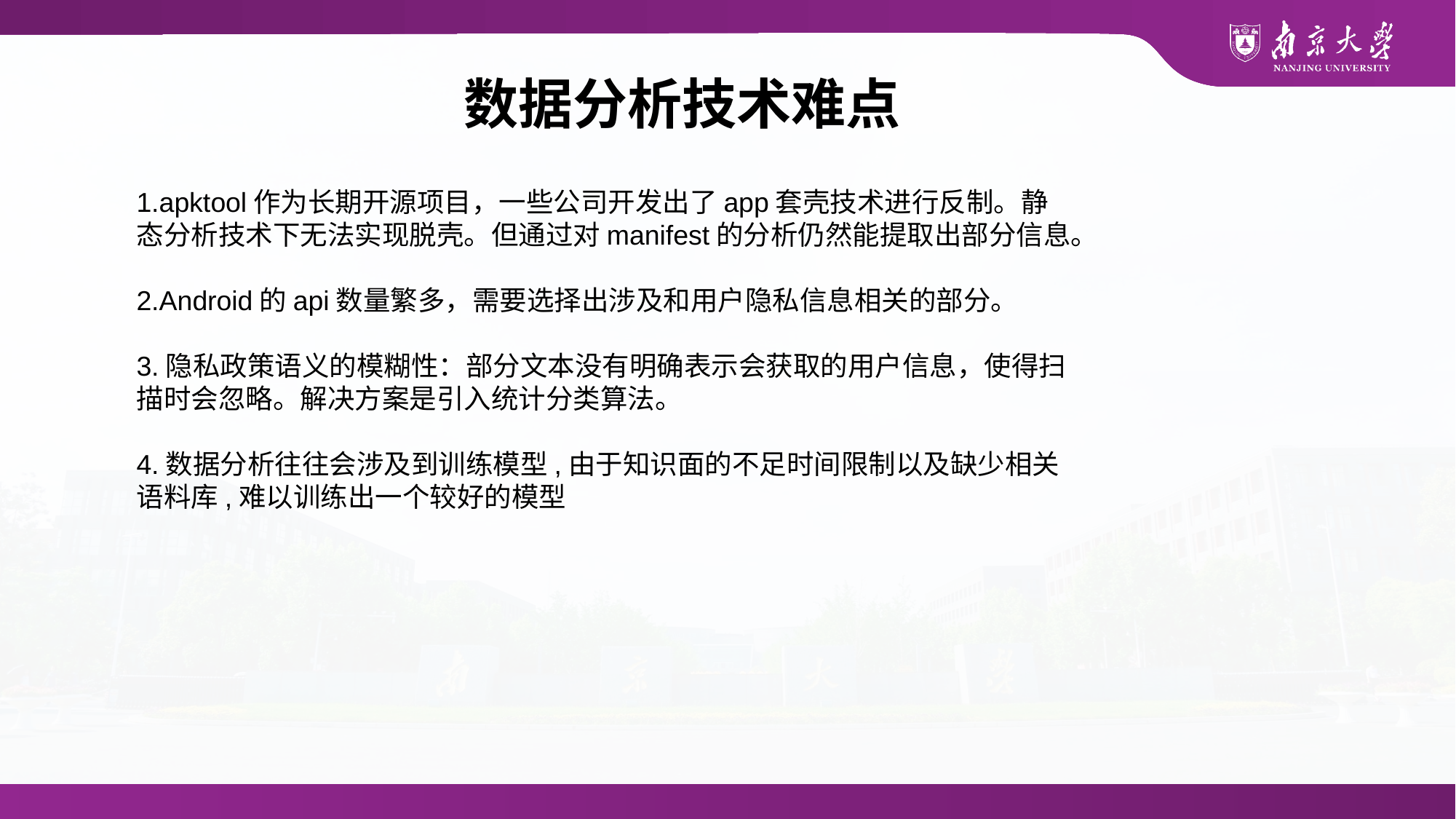

数据分析技术难点

1.apktool作为长期开源项目，一些公司开发出了app套壳技术进行反制。静态分析技术下无法实现脱壳。但通过对manifest的分析仍然能提取出部分信息。

2.Android的api数量繁多，需要选择出涉及和用户隐私信息相关的部分。

3.隐私政策语义的模糊性：部分文本没有明确表示会获取的用户信息，使得扫描时会忽略。解决方案是引入统计分类算法。

4.数据分析往往会涉及到训练模型,由于知识面的不足时间限制以及缺少相关语料库,难以训练出一个较好的模型